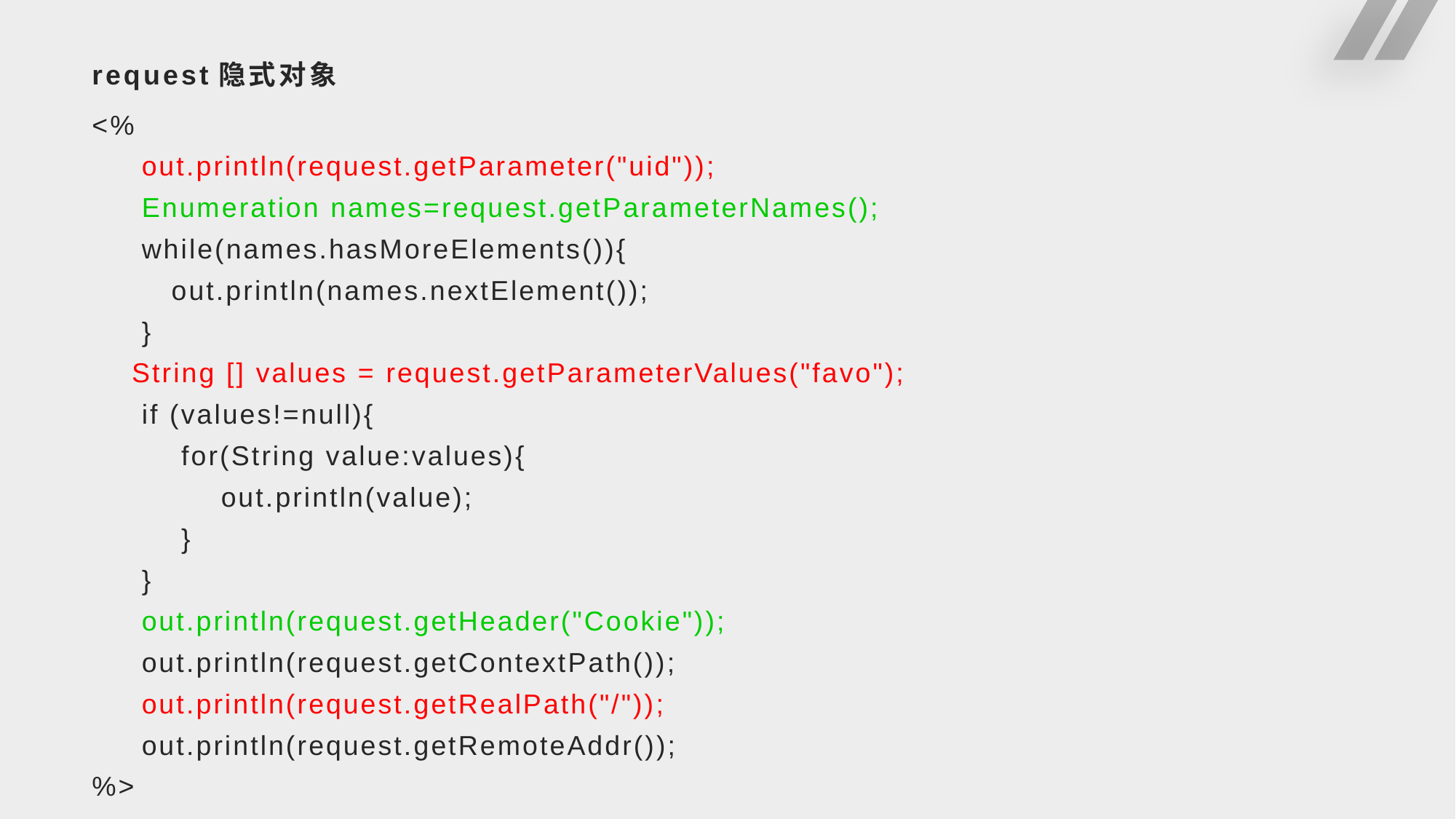

# request隐式对象
<%
     out.println(request.getParameter("uid"));
     Enumeration names=request.getParameterNames();
     while(names.hasMoreElements()){
        out.println(names.nextElement());
     }
    String [] values = request.getParameterValues("favo");
     if (values!=null){
         for(String value:values){
             out.println(value);
         }
     }
     out.println(request.getHeader("Cookie"));
     out.println(request.getContextPath());
     out.println(request.getRealPath("/"));
     out.println(request.getRemoteAddr());
%>